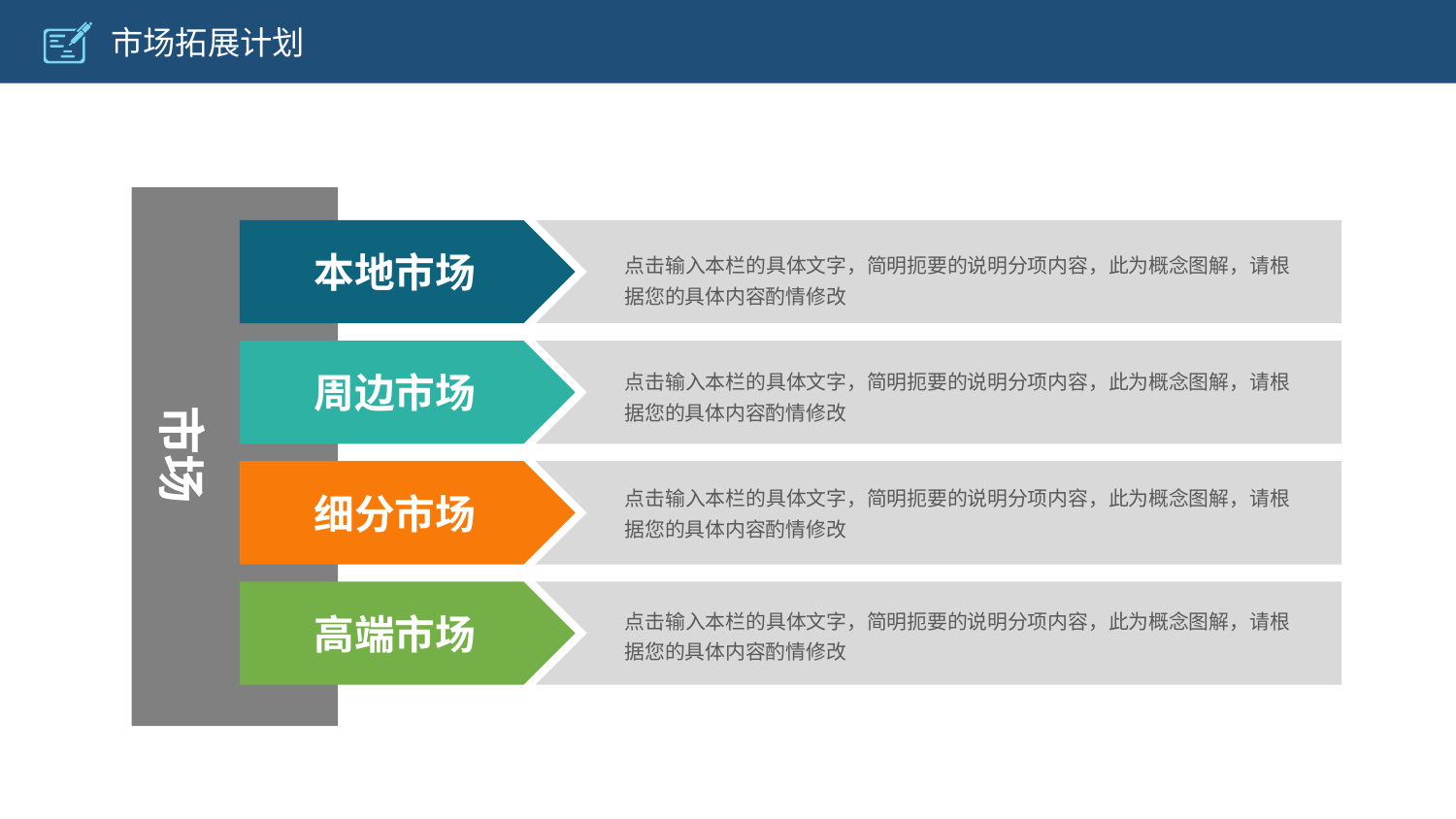

# 市场拓展计划

点击输入本栏的具体文字，简明扼要的说明分项内容，此为概念图解，请根据您的具体内容酌情修改
本地市场

点击输入本栏的具体文字，简明扼要的说明分项内容，此为概念图解，请根据您的具体内容酌情修改
周边市场
市场

点击输入本栏的具体文字，简明扼要的说明分项内容，此为概念图解，请根据您的具体内容酌情修改
细分市场

点击输入本栏的具体文字，简明扼要的说明分项内容，此为概念图解，请根据您的具体内容酌情修改
高端市场